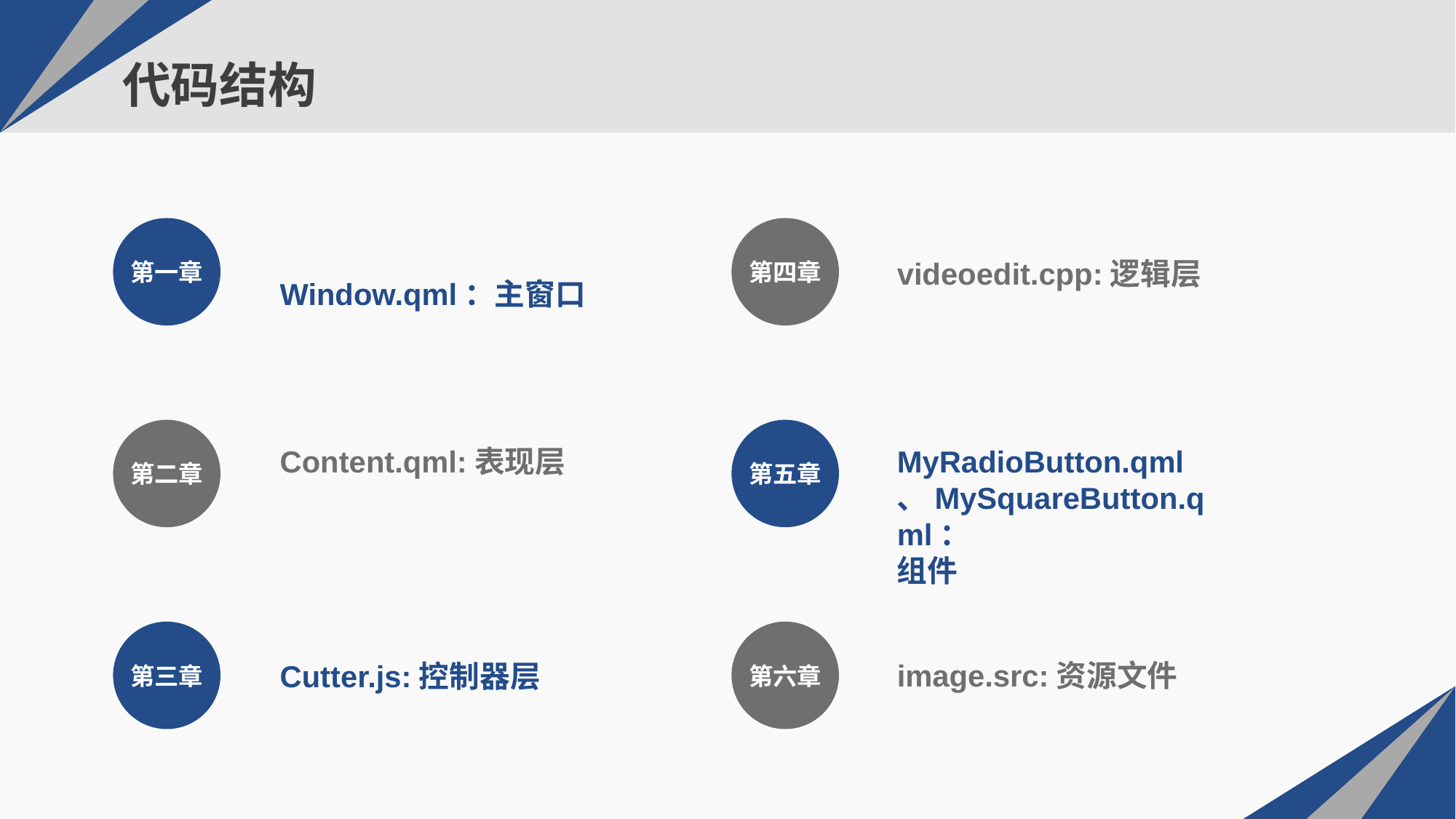

# 代码结构
第一章
第四章
videoedit.cpp:逻辑层
Window.qml：主窗口
第二章
第五章
MyRadioButton.qml、MySquareButton.qml：
组件
Content.qml:表现层
第三章
第六章
image.src:资源文件
Cutter.js:控制器层